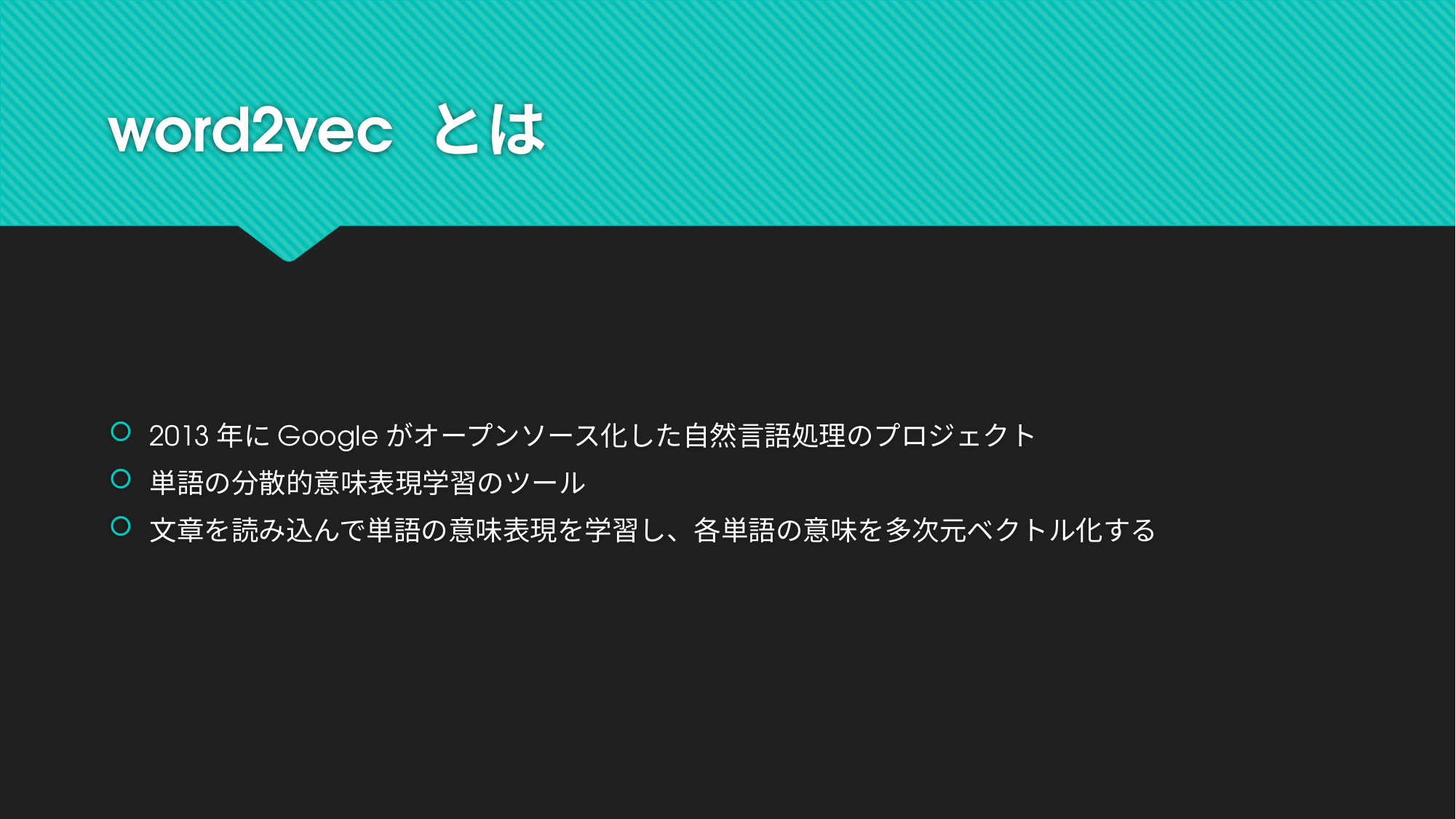

# word2vec とは
2013年にGoogleがオープンソース化した自然言語処理のプロジェクト
単語の分散的意味表現学習のツール
文章を読み込んで単語の意味表現を学習し、各単語の意味を多次元ベクトル化する